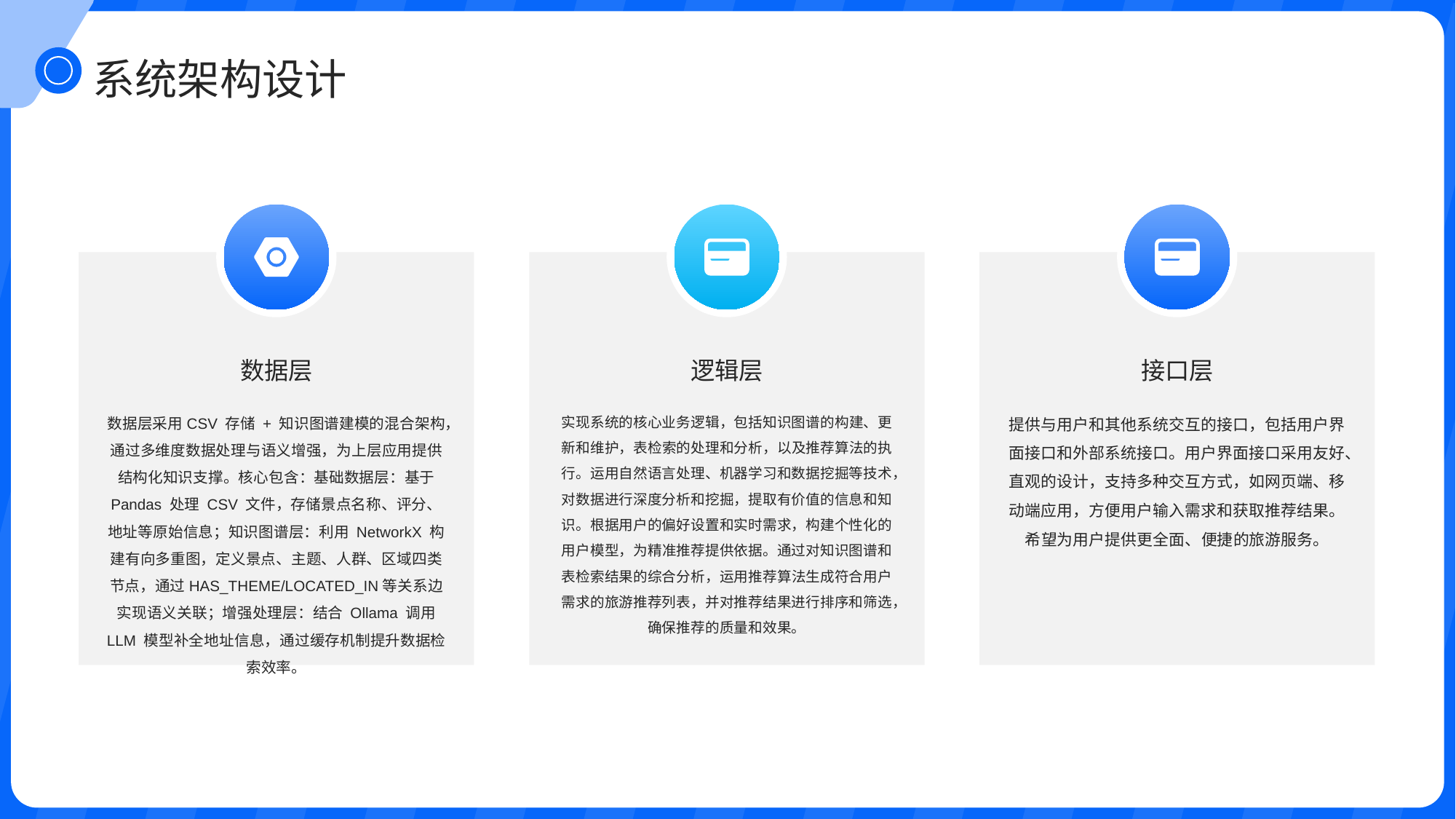

系统架构设计

数据层
逻辑层
接口层
数据层采用CSV 存储 + 知识图谱建模的混合架构，通过多维度数据处理与语义增强，为上层应用提供结构化知识支撑。核心包含：基础数据层：基于 Pandas 处理 CSV 文件，存储景点名称、评分、地址等原始信息；知识图谱层：利用 NetworkX 构建有向多重图，定义景点、主题、人群、区域四类节点，通过HAS_THEME/LOCATED_IN等关系边实现语义关联；增强处理层：结合 Ollama 调用 LLM 模型补全地址信息，通过缓存机制提升数据检索效率。
实现系统的核心业务逻辑，包括知识图谱的构建、更新和维护，表检索的处理和分析，以及推荐算法的执行。运用自然语言处理、机器学习和数据挖掘等技术，对数据进行深度分析和挖掘，提取有价值的信息和知识。根据用户的偏好设置和实时需求，构建个性化的用户模型，为精准推荐提供依据。通过对知识图谱和表检索结果的综合分析，运用推荐算法生成符合用户需求的旅游推荐列表，并对推荐结果进行排序和筛选，确保推荐的质量和效果。
提供与用户和其他系统交互的接口，包括用户界面接口和外部系统接口。用户界面接口采用友好、直观的设计，支持多种交互方式，如网页端、移动端应用，方便用户输入需求和获取推荐结果。希望为用户提供更全面、便捷的旅游服务。